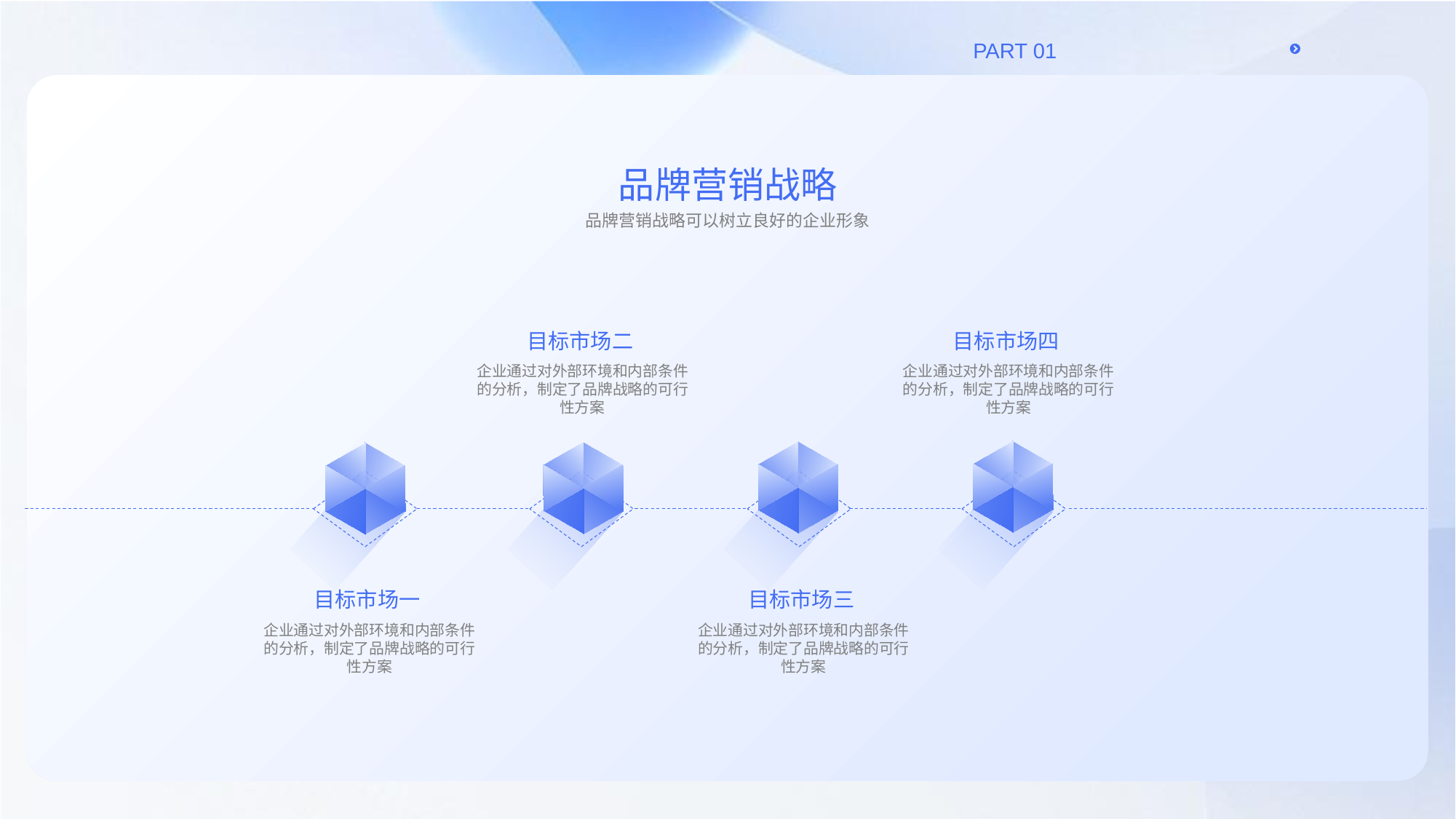

品牌营销战略
品牌营销战略可以树立良好的企业形象
目标市场二
目标市场四
企业通过对外部环境和内部条件的分析，制定了品牌战略的可行性方案
企业通过对外部环境和内部条件的分析，制定了品牌战略的可行性方案

目标市场一
目标市场三
企业通过对外部环境和内部条件的分析，制定了品牌战略的可行性方案
企业通过对外部环境和内部条件的分析，制定了品牌战略的可行性方案